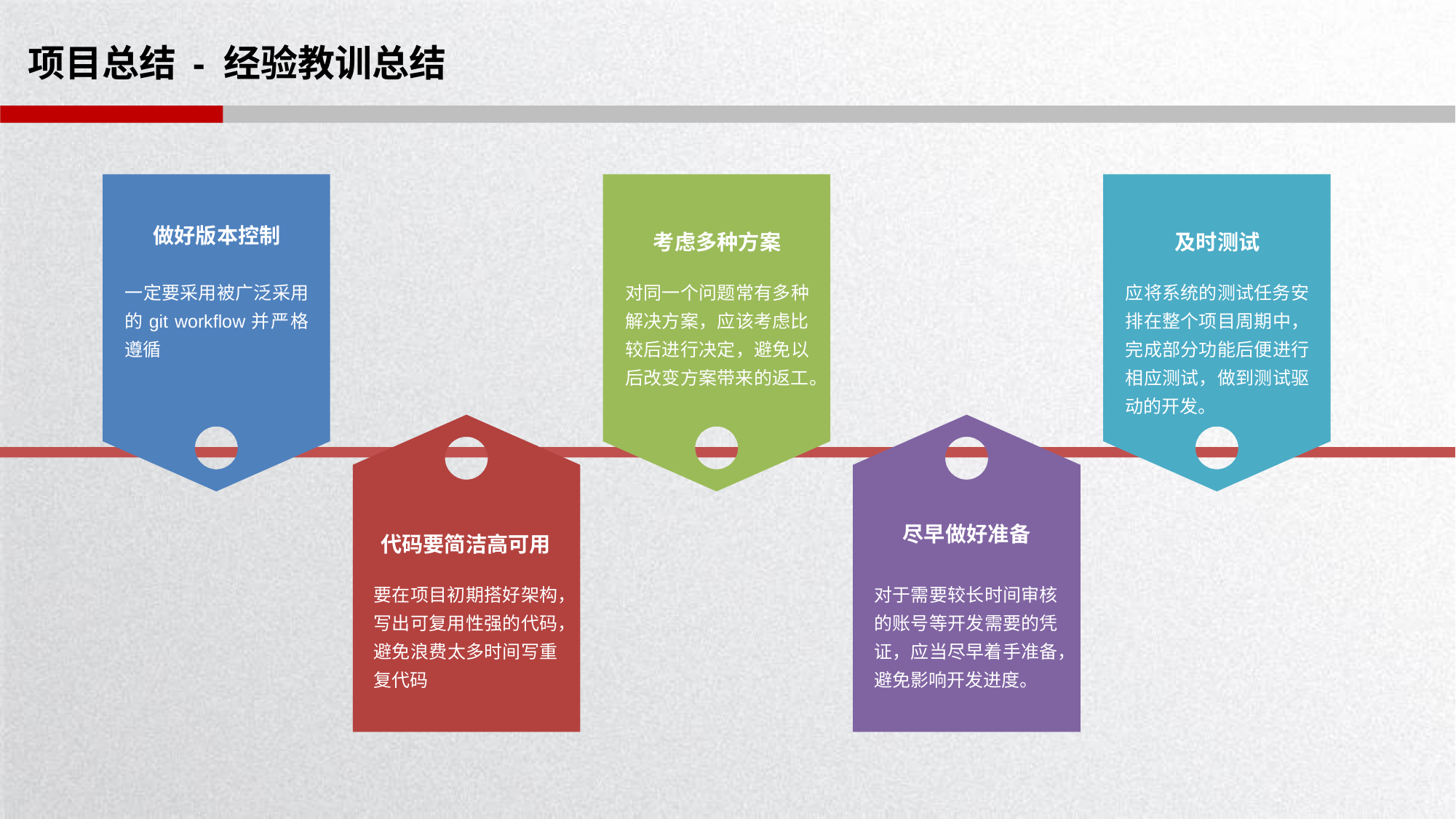

# 项目总结 - 经验教训总结

做好版本控制
考虑多种方案
及时测试
一定要采用被广泛采用的git workflow并严格遵循
对同一个问题常有多种解决方案，应该考虑比较后进行决定，避免以后改变方案带来的返工。
应将系统的测试任务安排在整个项目周期中，完成部分功能后便进行相应测试，做到测试驱动的开发。

尽早做好准备
代码要简洁高可用
要在项目初期搭好架构，写出可复用性强的代码，避免浪费太多时间写重复代码
对于需要较长时间审核的账号等开发需要的凭证，应当尽早着手准备，避免影响开发进度。